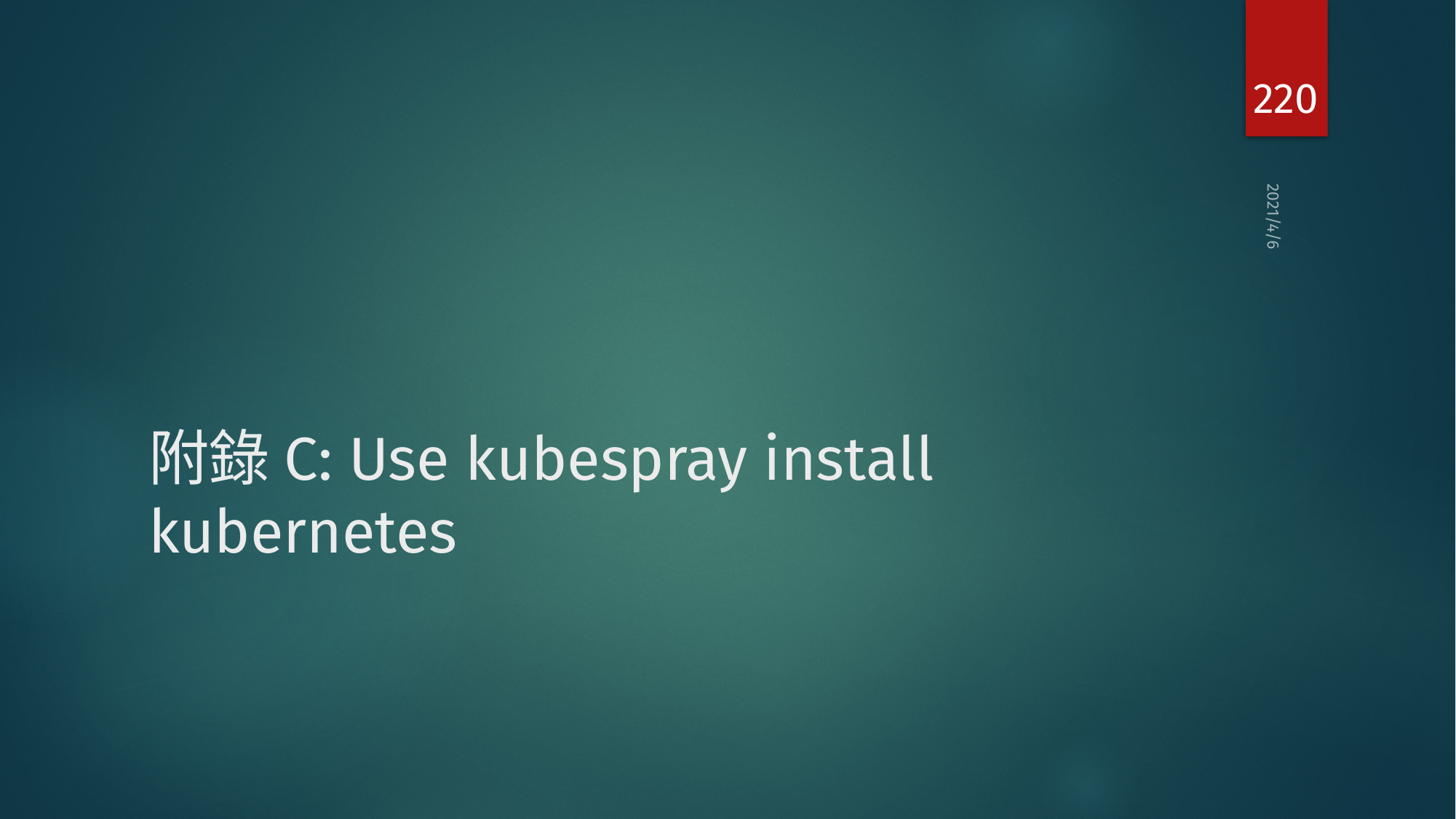

220
2021/4/6
# 附錄C: Use kubespray install kubernetes